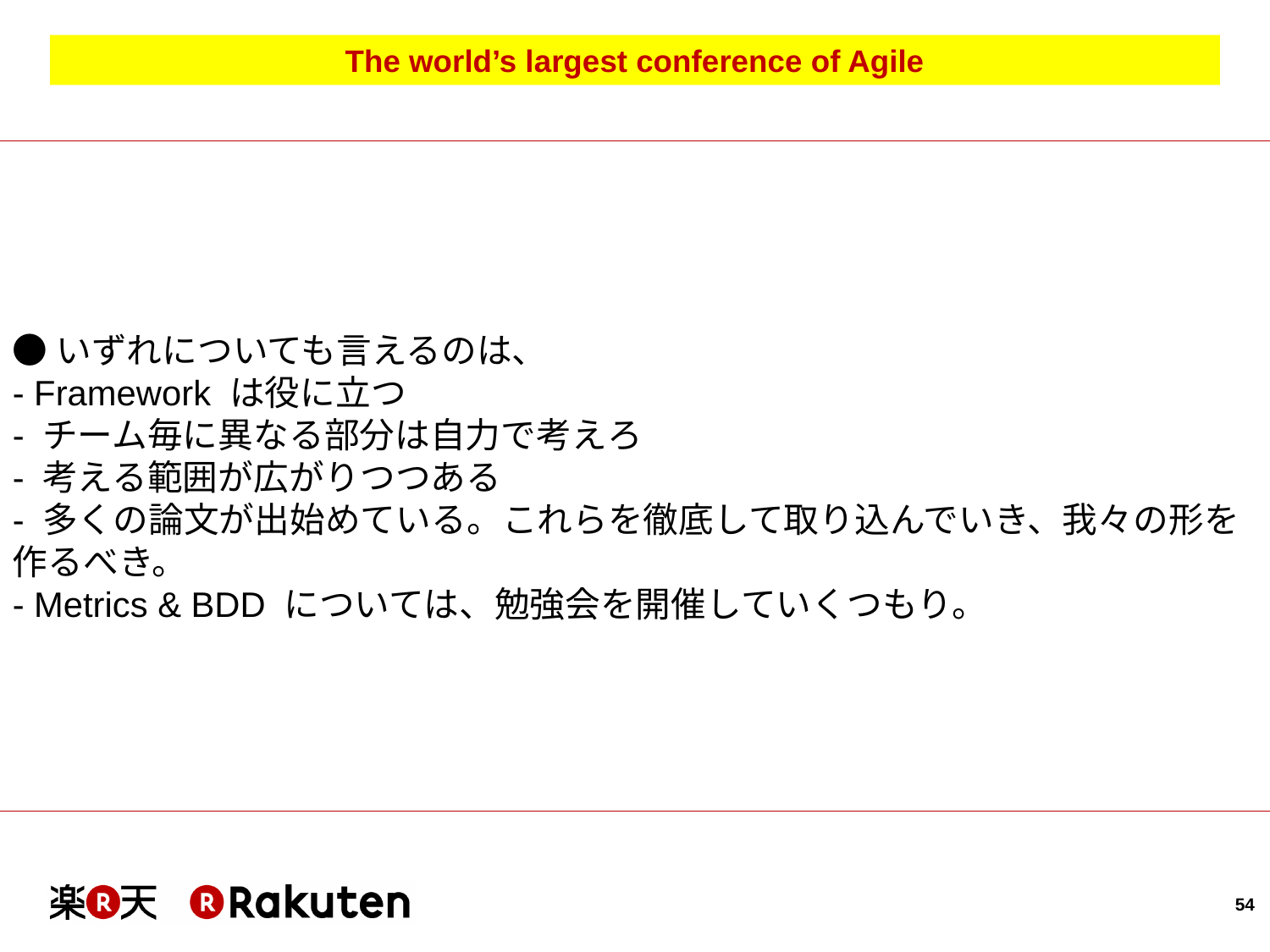

# The world’s largest conference of Agile
●いずれについても言えるのは、
- Framework は役に立つ
- チーム毎に異なる部分は自力で考えろ
- 考える範囲が広がりつつある
- 多くの論文が出始めている。これらを徹底して取り込んでいき、我々の形を作るべき。
- Metrics & BDD については、勉強会を開催していくつもり。